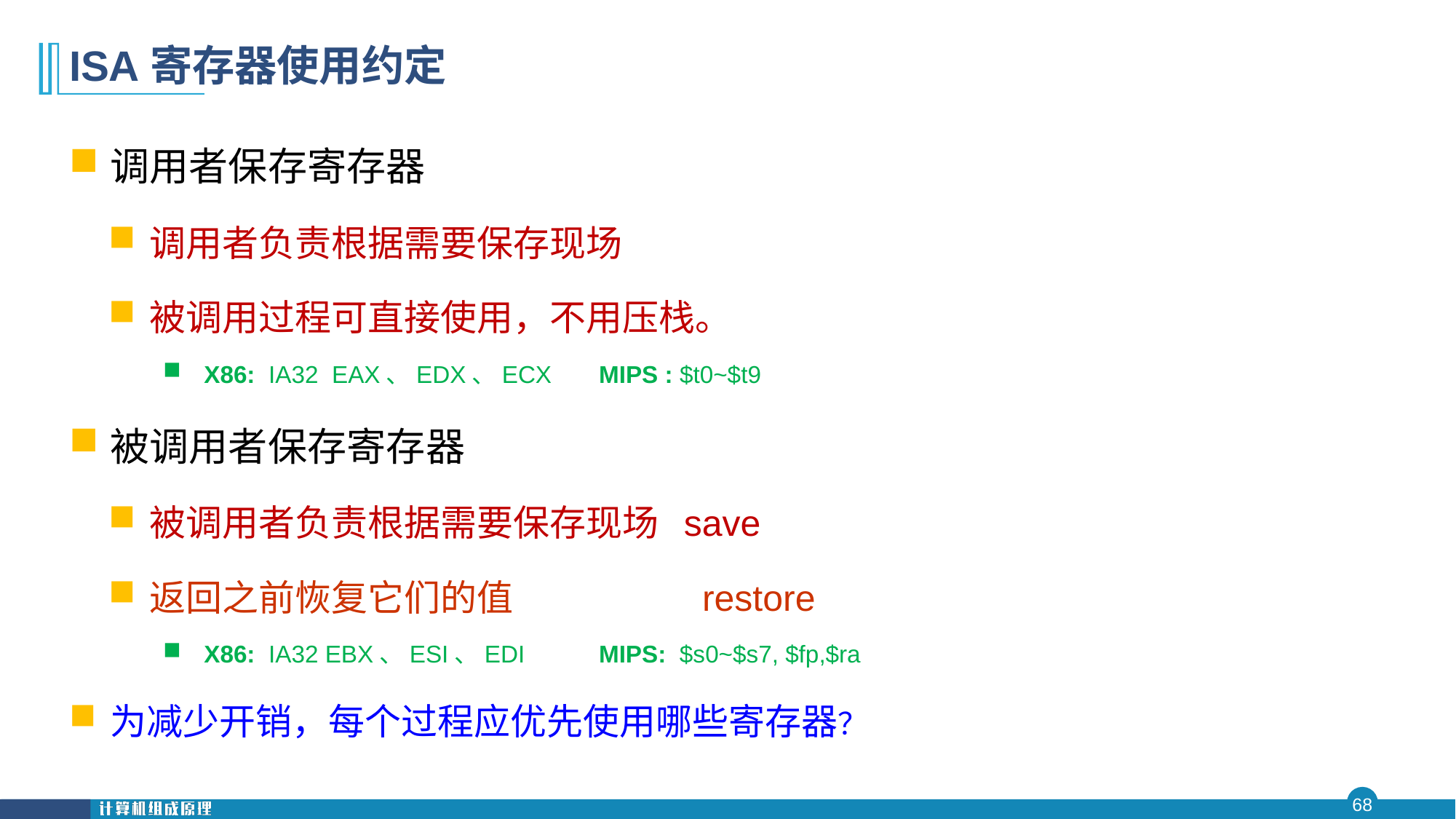

# ISA寄存器使用约定
调用者保存寄存器
调用者负责根据需要保存现场
被调用过程可直接使用，不用压栈。
X86:  IA32  EAX、EDX、ECX       MIPS : $t0~$t9
被调用者保存寄存器
被调用者负责根据需要保存现场  save
返回之前恢复它们的值                      restore
X86:  IA32 EBX、ESI、EDI           MIPS:  $s0~$s7, $fp,$ra
为减少开销，每个过程应优先使用哪些寄存器？